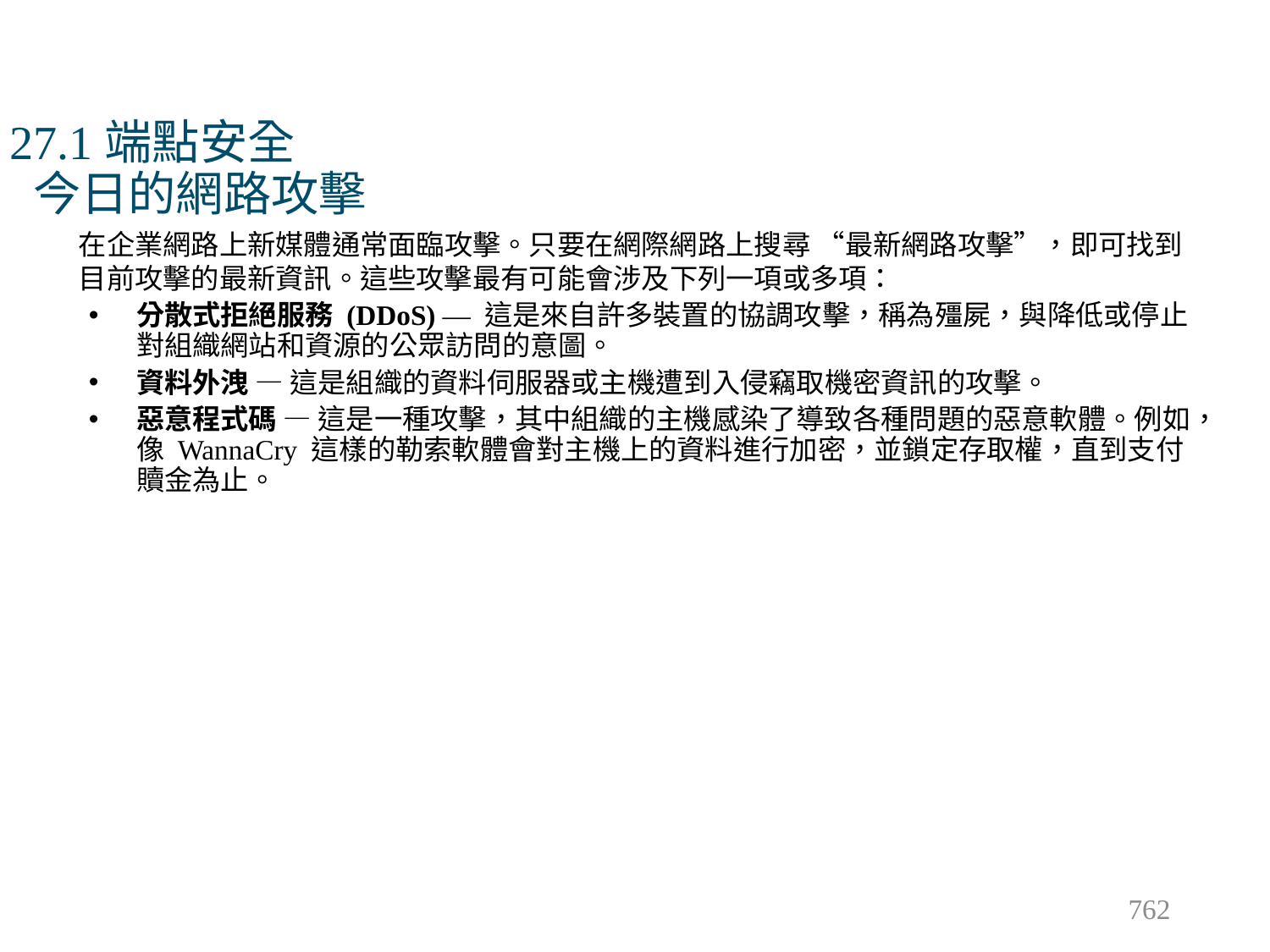

# 27.1端點安全 今日的網路攻擊
在企業網路上新媒體通常面臨攻擊。只要在網際網路上搜尋 “最新網路攻擊”，即可找到目前攻擊的最新資訊。這些攻擊最有可能會涉及下列一項或多項：
分散式拒絕服務 (DDoS) — 這是來自許多裝置的協調攻擊，稱為殭屍，與降低或停止對組織網站和資源的公眾訪問的意圖。
資料外洩 — 這是組織的資料伺服器或主機遭到入侵竊取機密資訊的攻擊。
惡意程式碼 — 這是一種攻擊，其中組織的主機感染了導致各種問題的惡意軟體。例如，像 WannaCry 這樣的勒索軟體會對主機上的資料進行加密，並鎖定存取權，直到支付贖金為止。

762